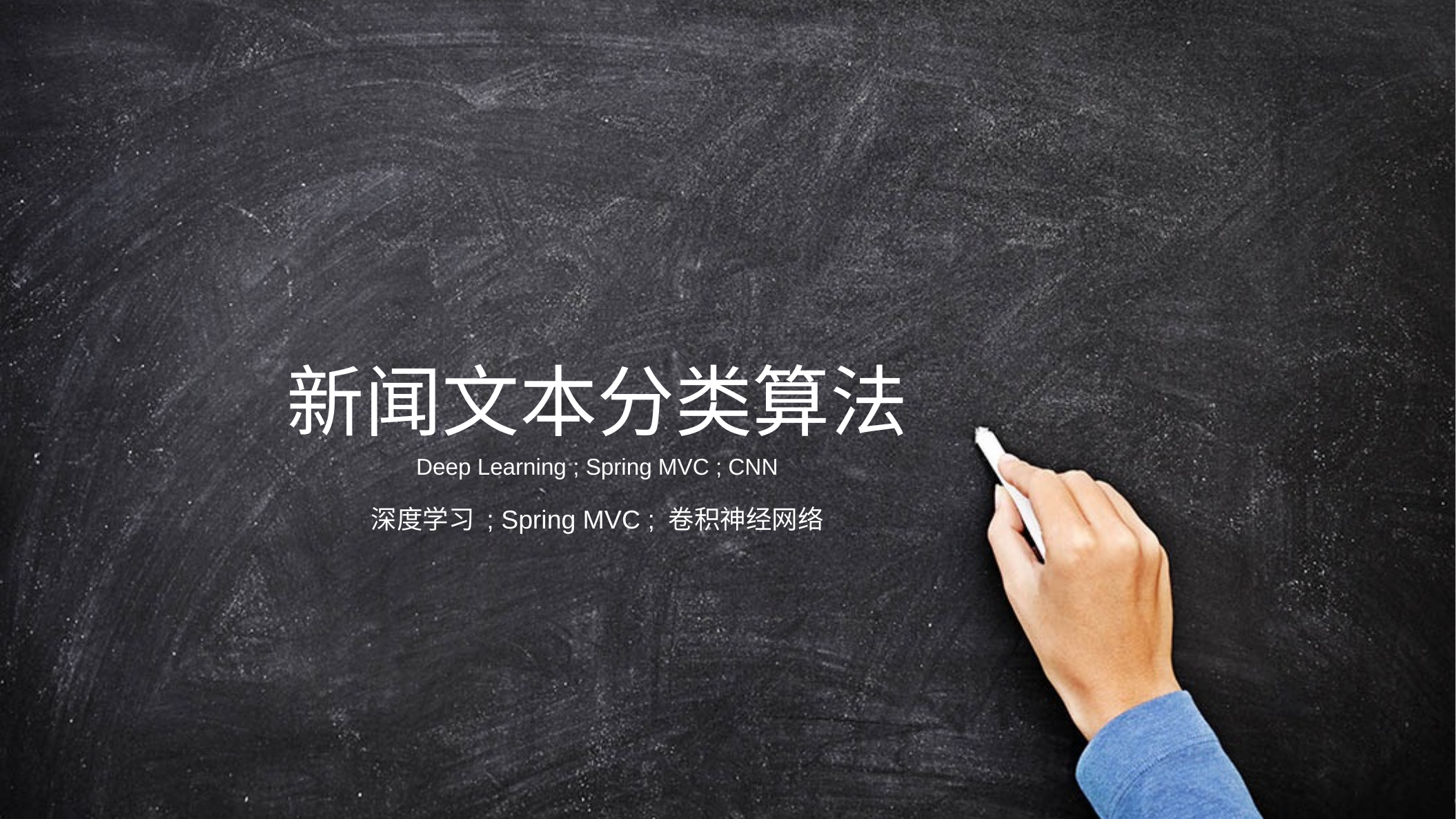

新闻文本分类算法
Deep Learning ; Spring MVC ; CNN
深度学习 ; Spring MVC ; 卷积神经网络